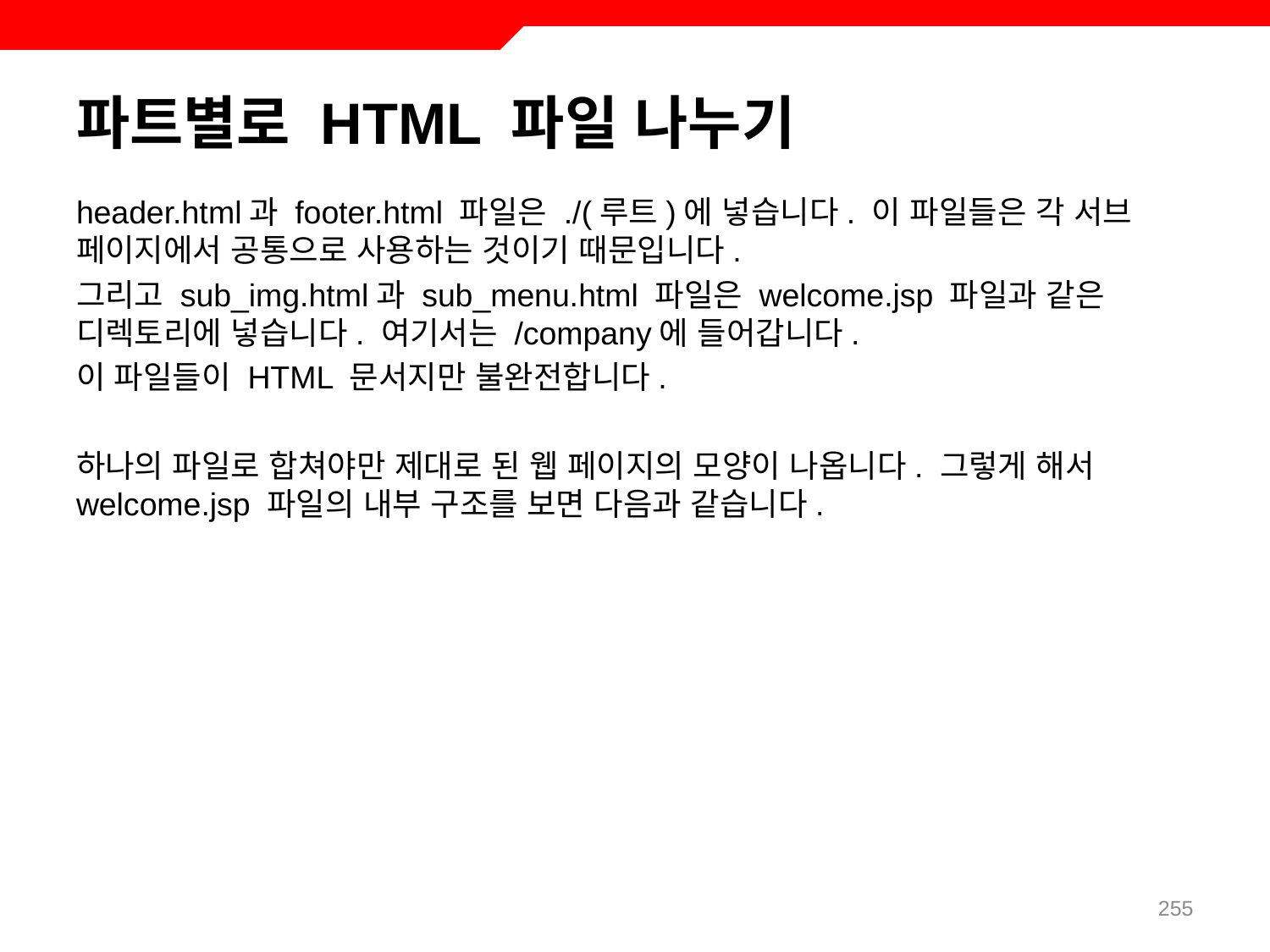

# 파트별로 HTML 파일 나누기
header.html과 footer.html 파일은 ./(루트)에 넣습니다. 이 파일들은 각 서브 페이지에서 공통으로 사용하는 것이기 때문입니다.
그리고 sub_img.html과 sub_menu.html 파일은 welcome.jsp 파일과 같은 디렉토리에 넣습니다. 여기서는 /company에 들어갑니다.
이 파일들이 HTML 문서지만 불완전합니다.

하나의 파일로 합쳐야만 제대로 된 웹 페이지의 모양이 나옵니다. 그렇게 해서 welcome.jsp 파일의 내부 구조를 보면 다음과 같습니다.
255